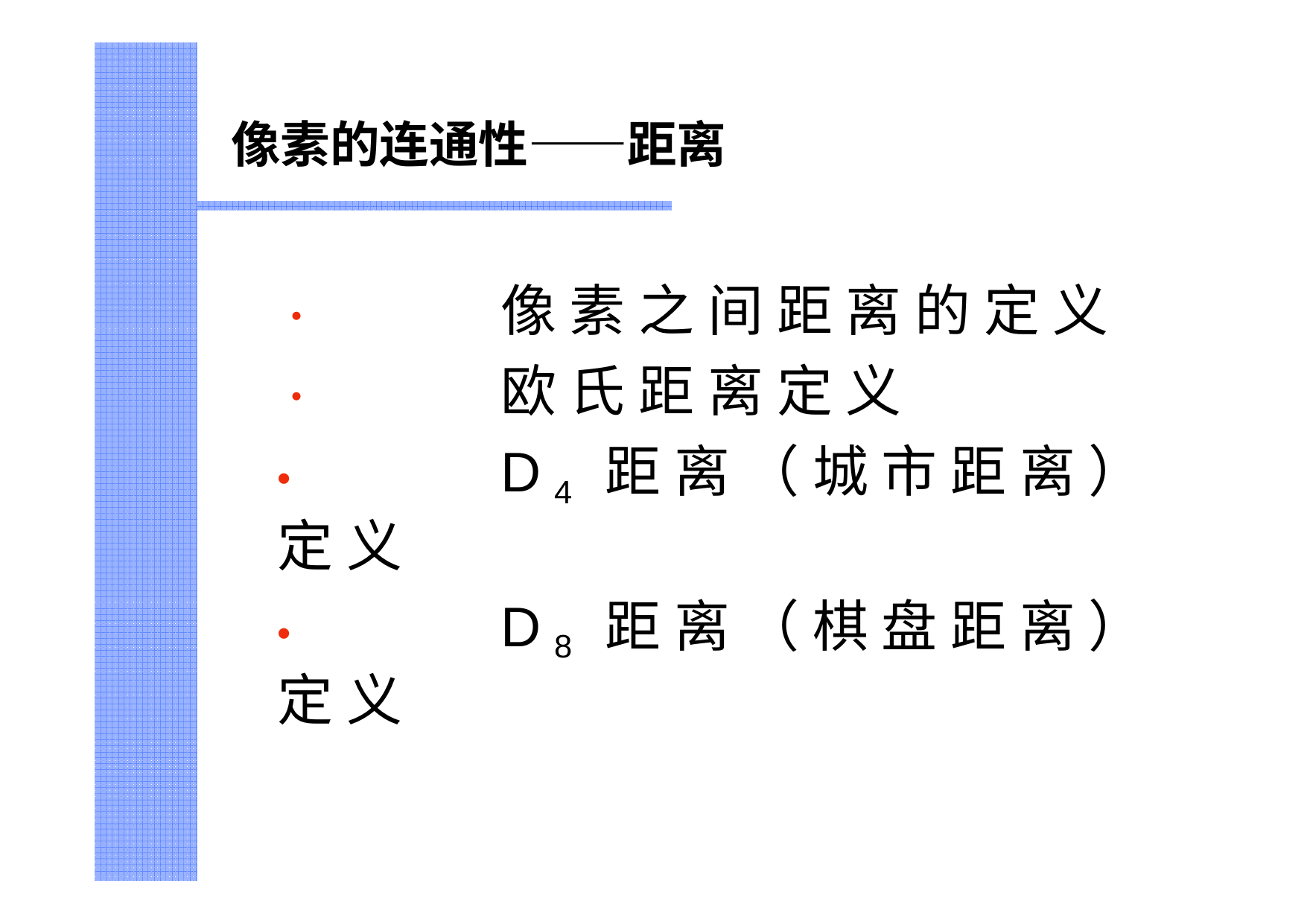

# 像素的连通性——距离
•	像素之间距离的定义
•	欧氏距离定义
•	D4距离（城市距离）定义
•	D8距离（棋盘距离）定义